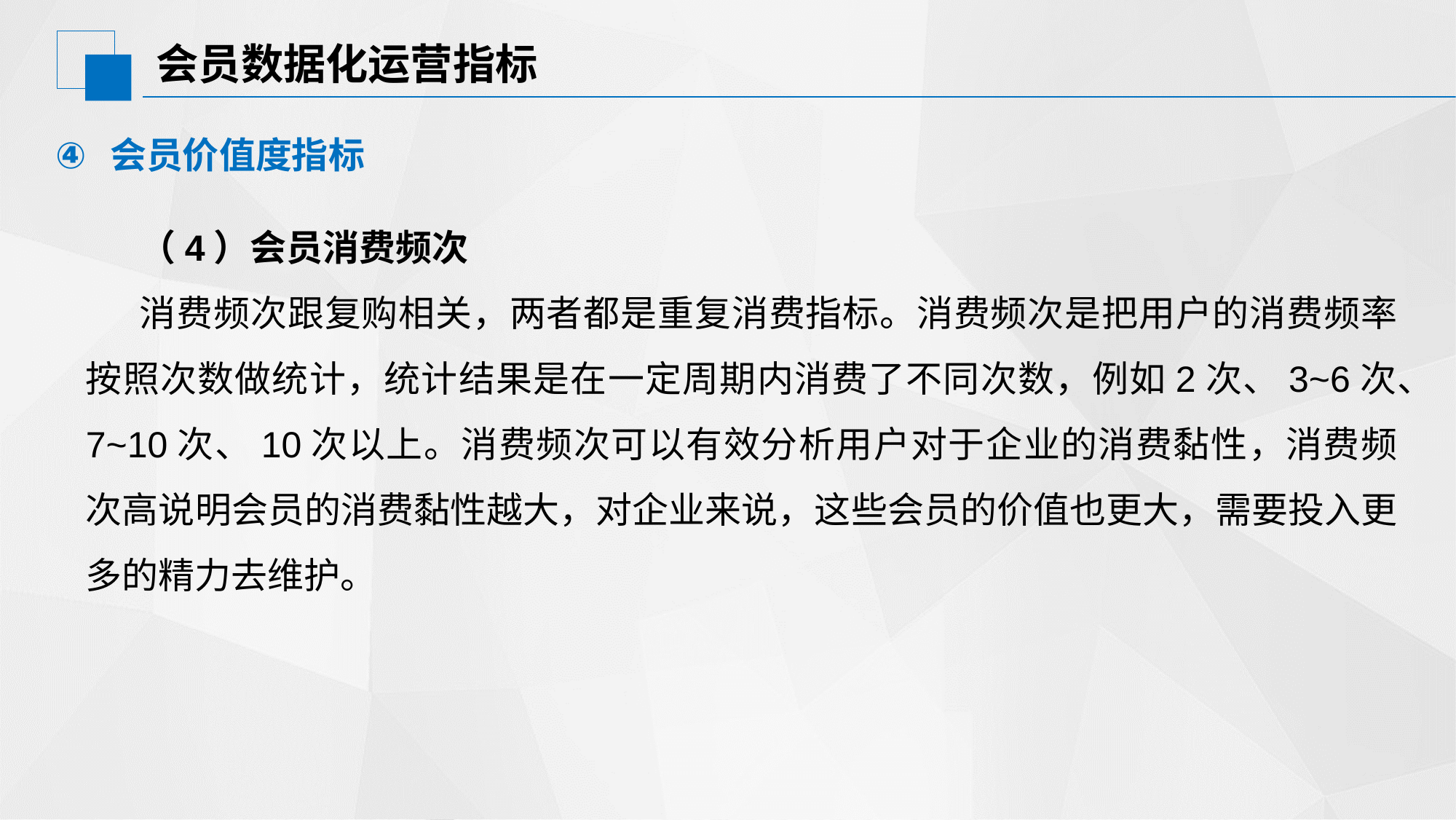

# 会员数据化运营指标
会员价值度指标
（4）会员消费频次
消费频次跟复购相关，两者都是重复消费指标。消费频次是把用户的消费频率按照次数做统计，统计结果是在一定周期内消费了不同次数，例如2次、3~6次、7~10次、10次以上。消费频次可以有效分析用户对于企业的消费黏性，消费频次高说明会员的消费黏性越大，对企业来说，这些会员的价值也更大，需要投入更多的精力去维护。